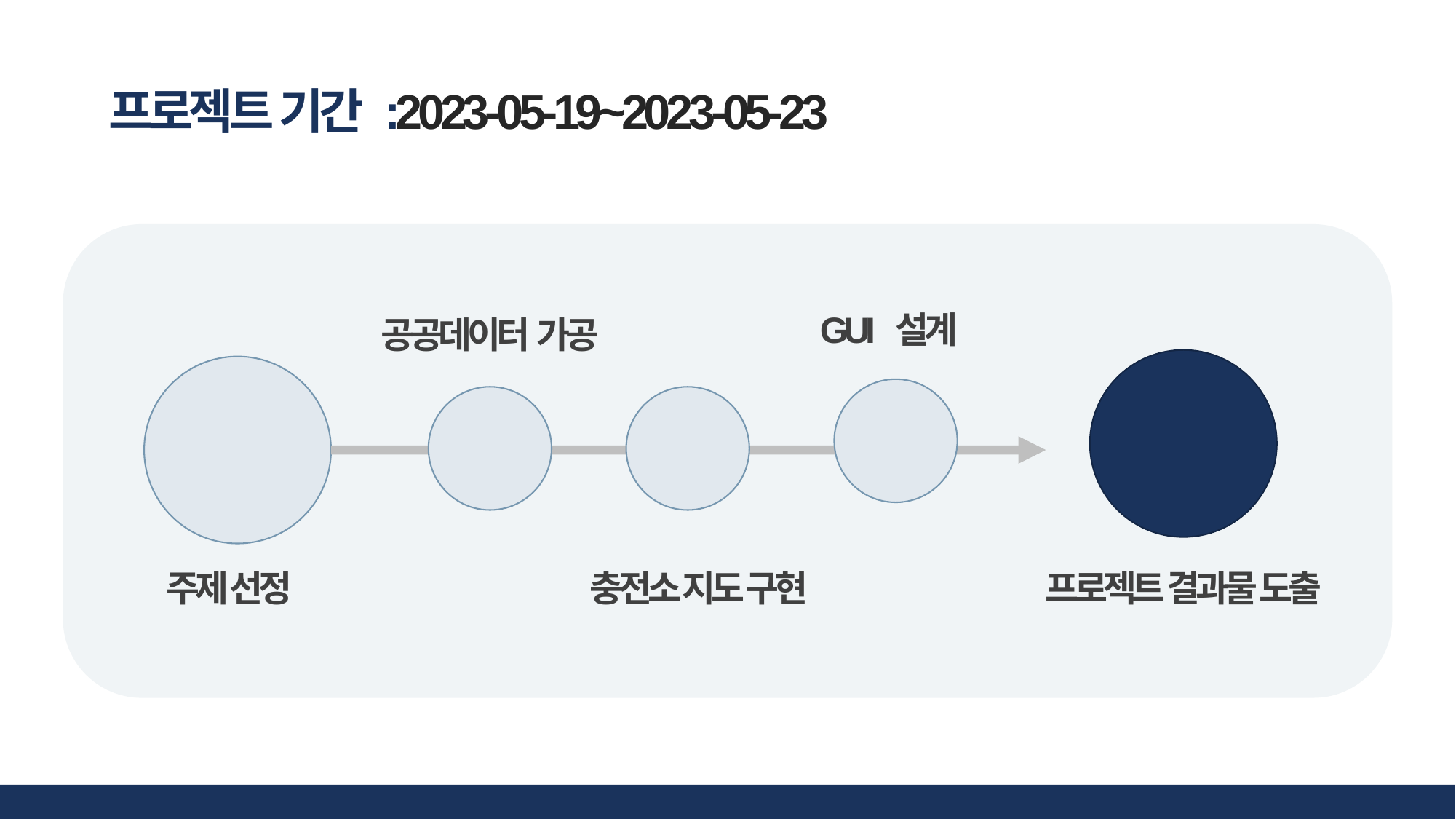

프로젝트 기간 :
2023-05-19~2023-05-23

GUI  설계
공공데이터  가공

충전소 지도 구현
프로젝트 결과물 도출
주제 선정